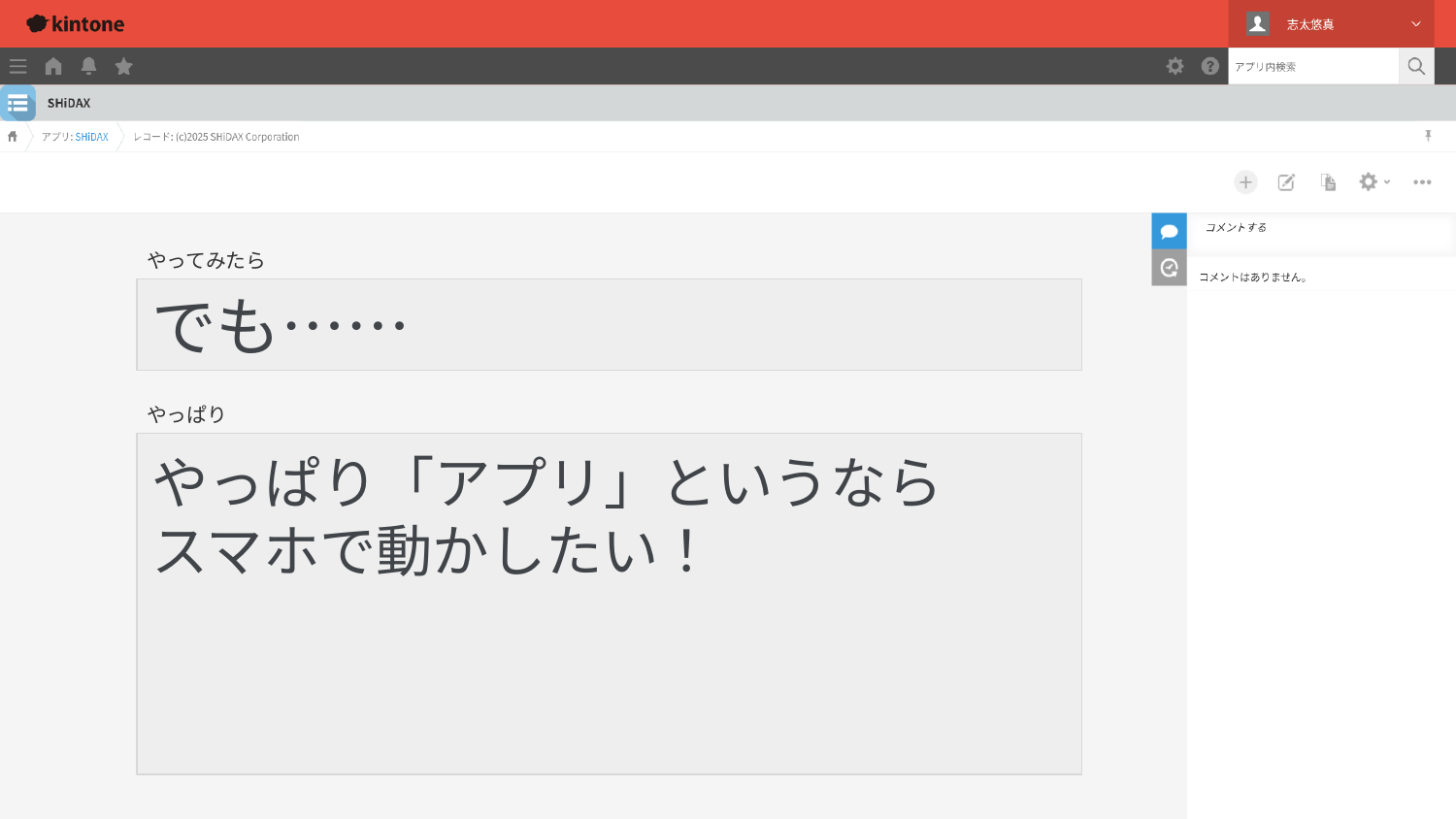

やってみたら
# でも……
やっぱり
やっぱり「アプリ」というなら
スマホで動かしたい！